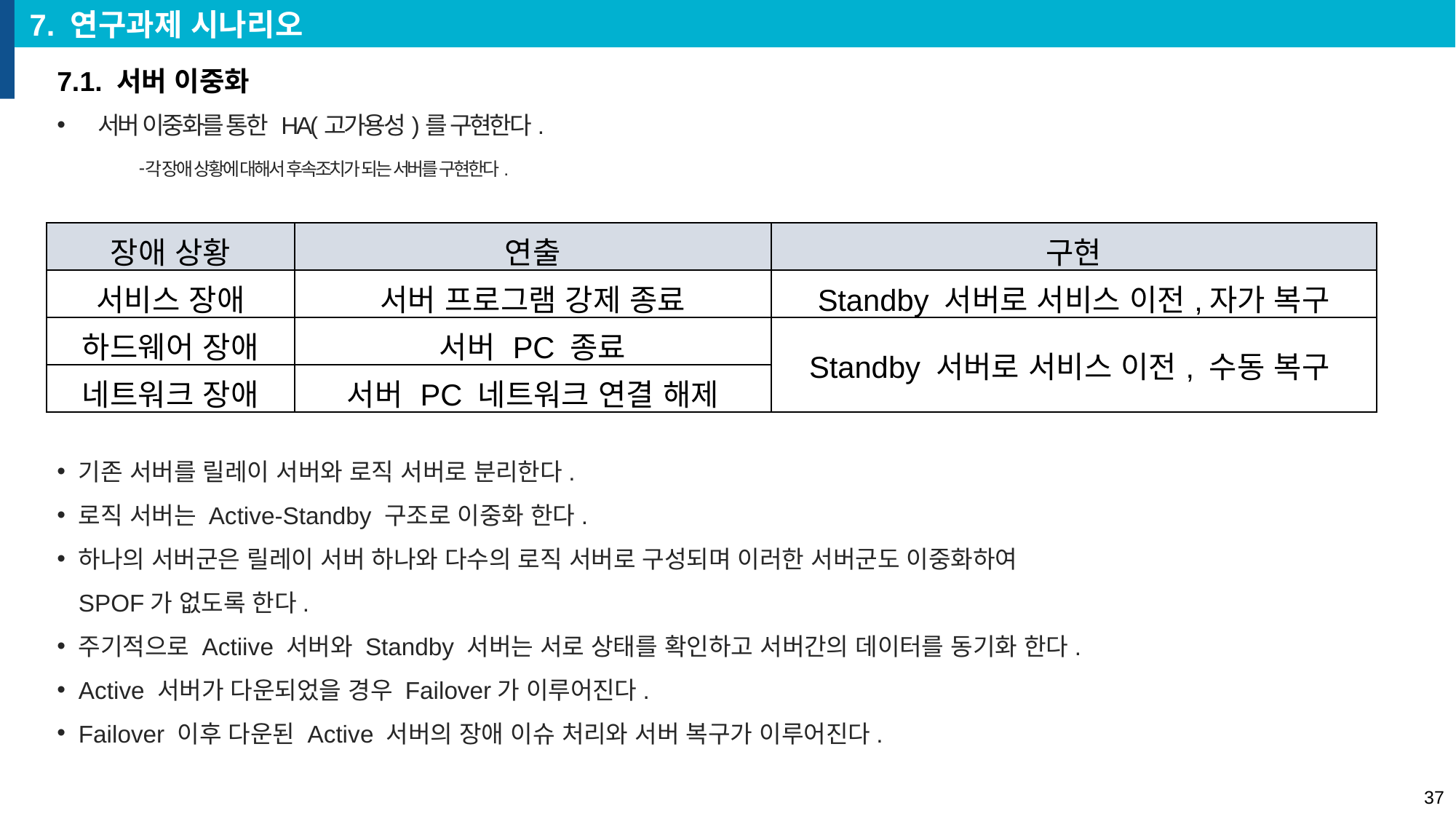

7. 연구과제 시나리오
7.1. 서버 이중화
서버 이중화를 통한 HA(고가용성)를 구현한다.
각 장애 상황에 대해서 후속조치가 되는 서버를 구현한다.
| 장애 상황 | 연출 | 구현 |
| --- | --- | --- |
| 서비스 장애 | 서버 프로그램 강제 종료 | Standby 서버로 서비스 이전,자가 복구 |
| 하드웨어 장애 | 서버 PC 종료 | Standby 서버로 서비스 이전, 수동 복구 |
| 네트워크 장애 | 서버 PC 네트워크 연결 해제 |  |
기존 서버를 릴레이 서버와 로직 서버로 분리한다.
로직 서버는 Active-Standby 구조로 이중화 한다.
하나의 서버군은 릴레이 서버 하나와 다수의 로직 서버로 구성되며 이러한 서버군도 이중화하여
SPOF가 없도록 한다.
주기적으로 Actiive 서버와 Standby 서버는 서로 상태를 확인하고 서버간의 데이터를 동기화 한다.
Active 서버가 다운되었을 경우 Failover가 이루어진다.
Failover 이후 다운된 Active 서버의 장애 이슈 처리와 서버 복구가 이루어진다.
37